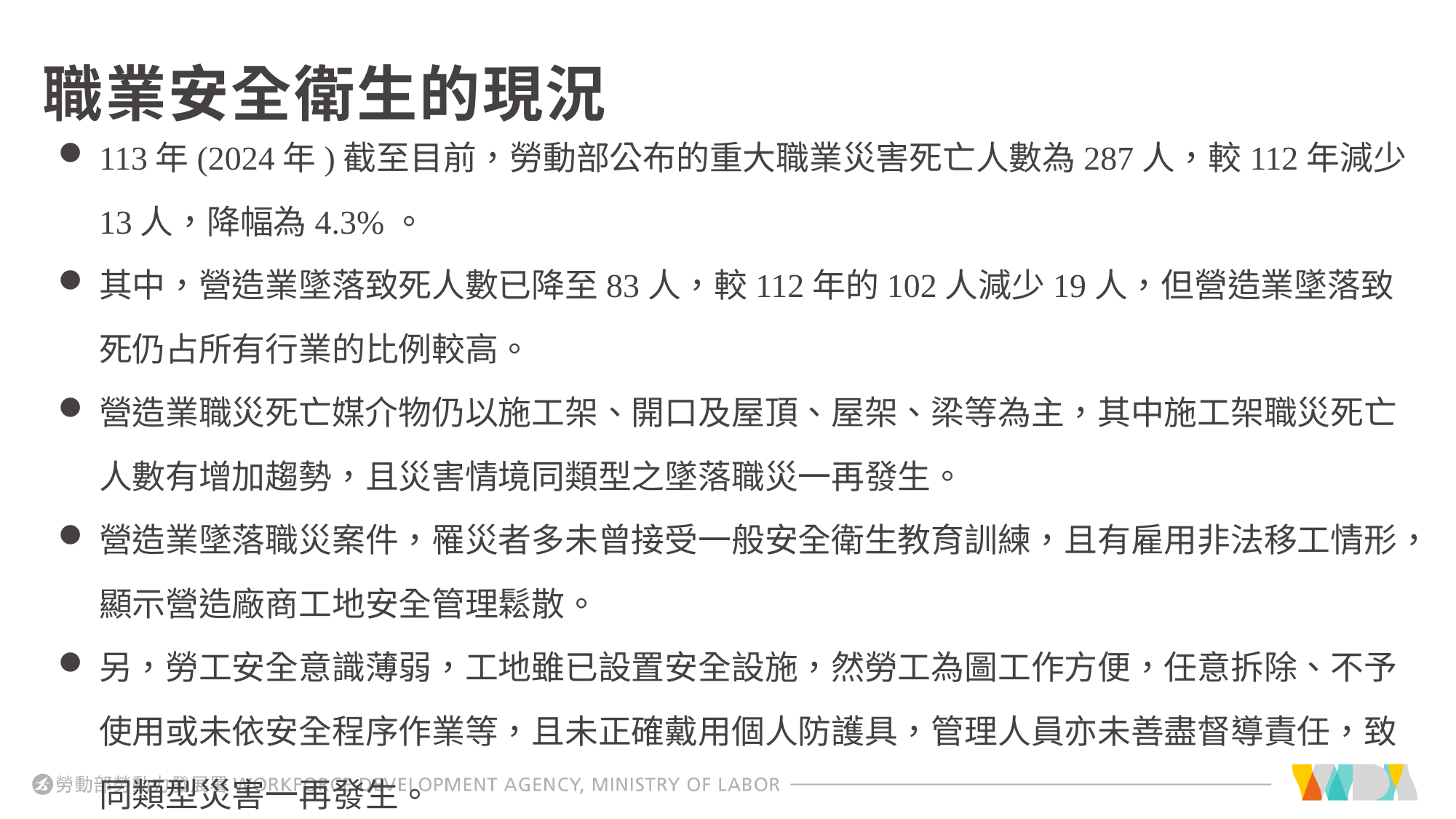

# 職業安全衛生的現況
113年(2024年)截至目前，勞動部公布的重大職業災害死亡人數為287人，較112年減少13人，降幅為4.3%。
其中，營造業墜落致死人數已降至83人，較112年的102人減少19人，但營造業墜落致死仍占所有行業的比例較高。
營造業職災死亡媒介物仍以施工架、開口及屋頂、屋架、梁等為主，其中施工架職災死亡人數有增加趨勢，且災害情境同類型之墜落職災一再發生。
營造業墜落職災案件，罹災者多未曾接受一般安全衛生教育訓練，且有雇用非法移工情形，顯示營造廠商工地安全管理鬆散。
另，勞工安全意識薄弱，工地雖已設置安全設施，然勞工為圖工作方便，任意拆除、不予使用或未依安全程序作業等，且未正確戴用個人防護具，管理人員亦未善盡督導責任，致同類型災害一再發生。